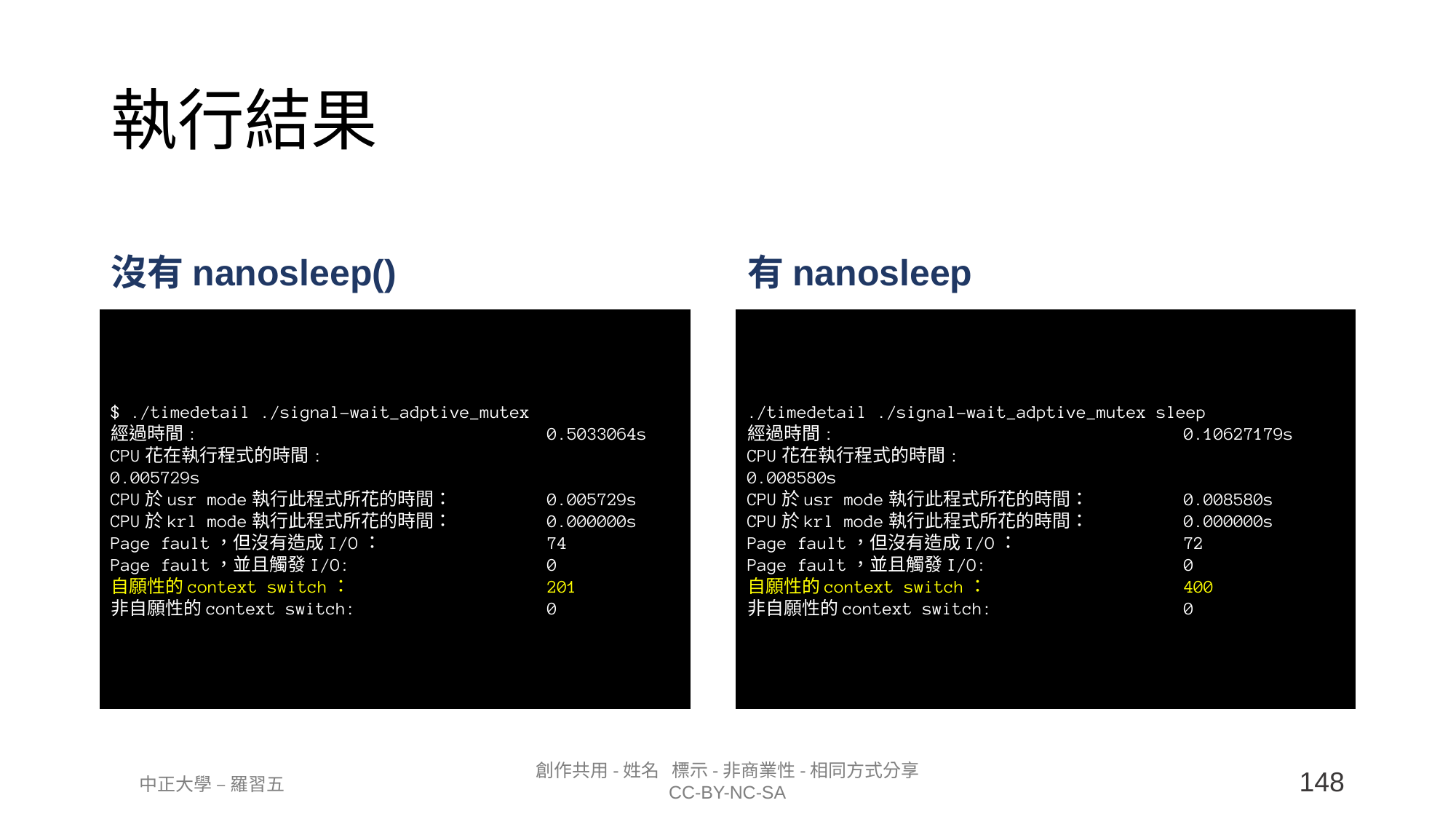

# 執行結果
沒有nanosleep()
有nanosleep
$ ./timedetail ./signal-wait_adptive_mutex
經過時間: 				0.5033064s
CPU花在執行程式的時間: 			0.005729s
CPU於usr mode執行此程式所花的時間： 	0.005729s
CPU於krl mode執行此程式所花的時間： 	0.000000s
Page fault，但沒有造成I/O： 		74
Page fault，並且觸發I/O: 		0
自願性的context switch： 		201
非自願性的context switch: 		0
./timedetail ./signal-wait_adptive_mutex sleep
經過時間: 				0.10627179s
CPU花在執行程式的時間: 			0.008580s
CPU於usr mode執行此程式所花的時間： 	0.008580s
CPU於krl mode執行此程式所花的時間： 	0.000000s
Page fault，但沒有造成I/O： 		72
Page fault，並且觸發I/O: 		0
自願性的context switch： 		400
非自願性的context switch: 		0